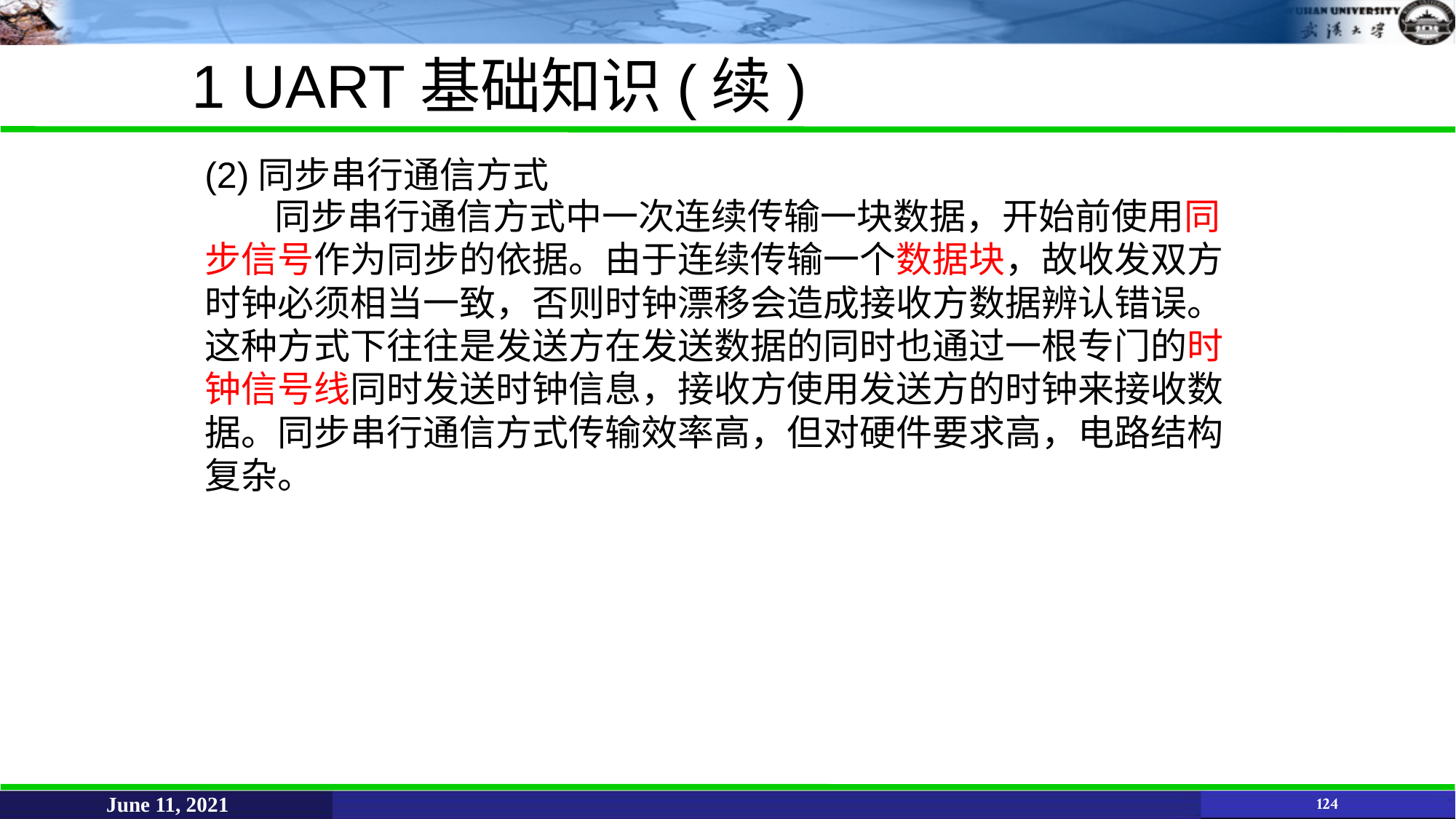

1 UART基础知识(续)
(2)同步串行通信方式
同步串行通信方式中一次连续传输一块数据，开始前使用同步信号作为同步的依据。由于连续传输一个数据块，故收发双方时钟必须相当一致，否则时钟漂移会造成接收方数据辨认错误。这种方式下往往是发送方在发送数据的同时也通过一根专门的时钟信号线同时发送时钟信息，接收方使用发送方的时钟来接收数据。同步串行通信方式传输效率高，但对硬件要求高，电路结构复杂。
June 11, 2021

124